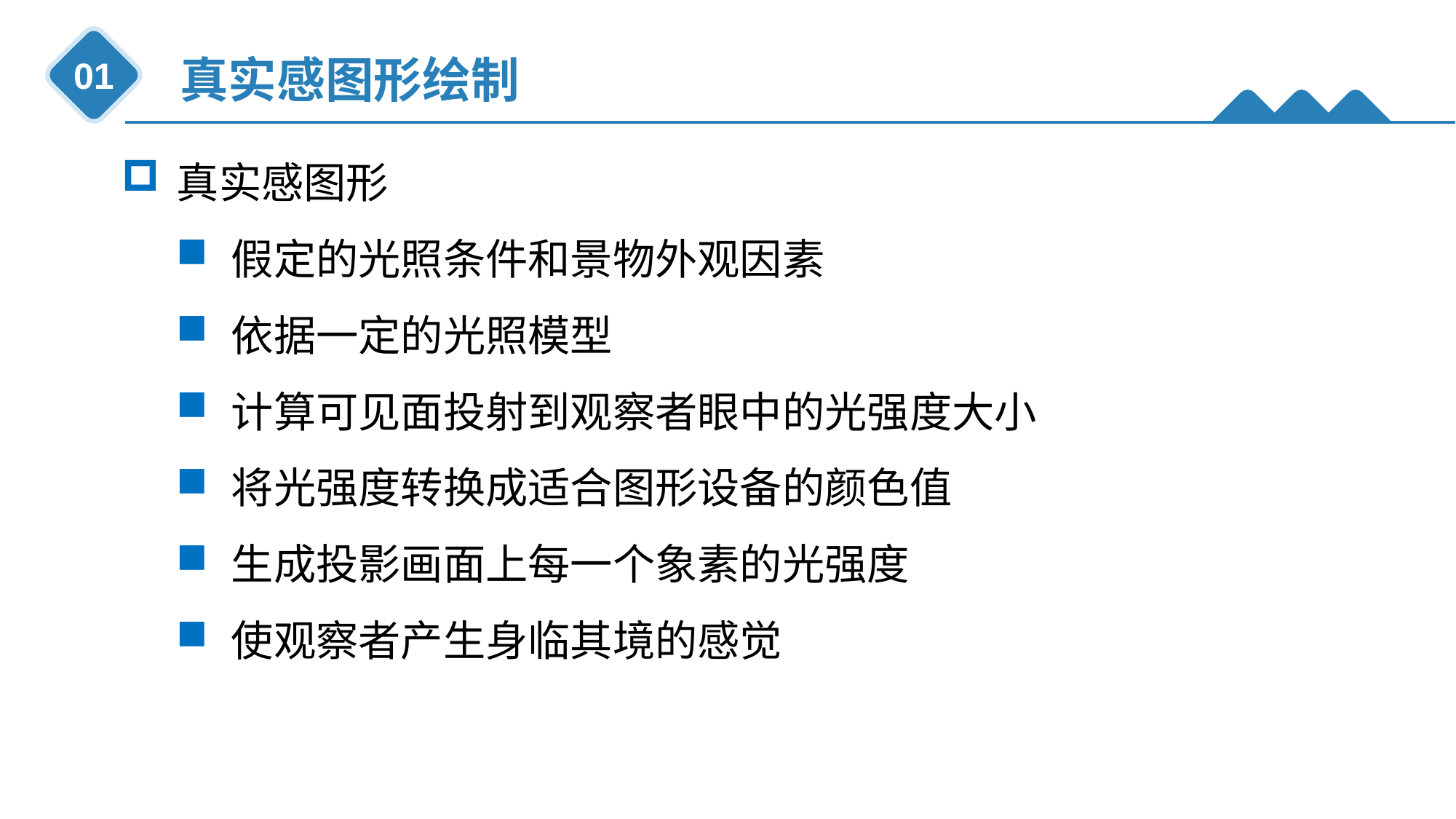

真实感图形绘制
01

真实感图形
假定的光照条件和景物外观因素
依据一定的光照模型
计算可见面投射到观察者眼中的光强度大小
将光强度转换成适合图形设备的颜色值
生成投影画面上每一个象素的光强度
使观察者产生身临其境的感觉